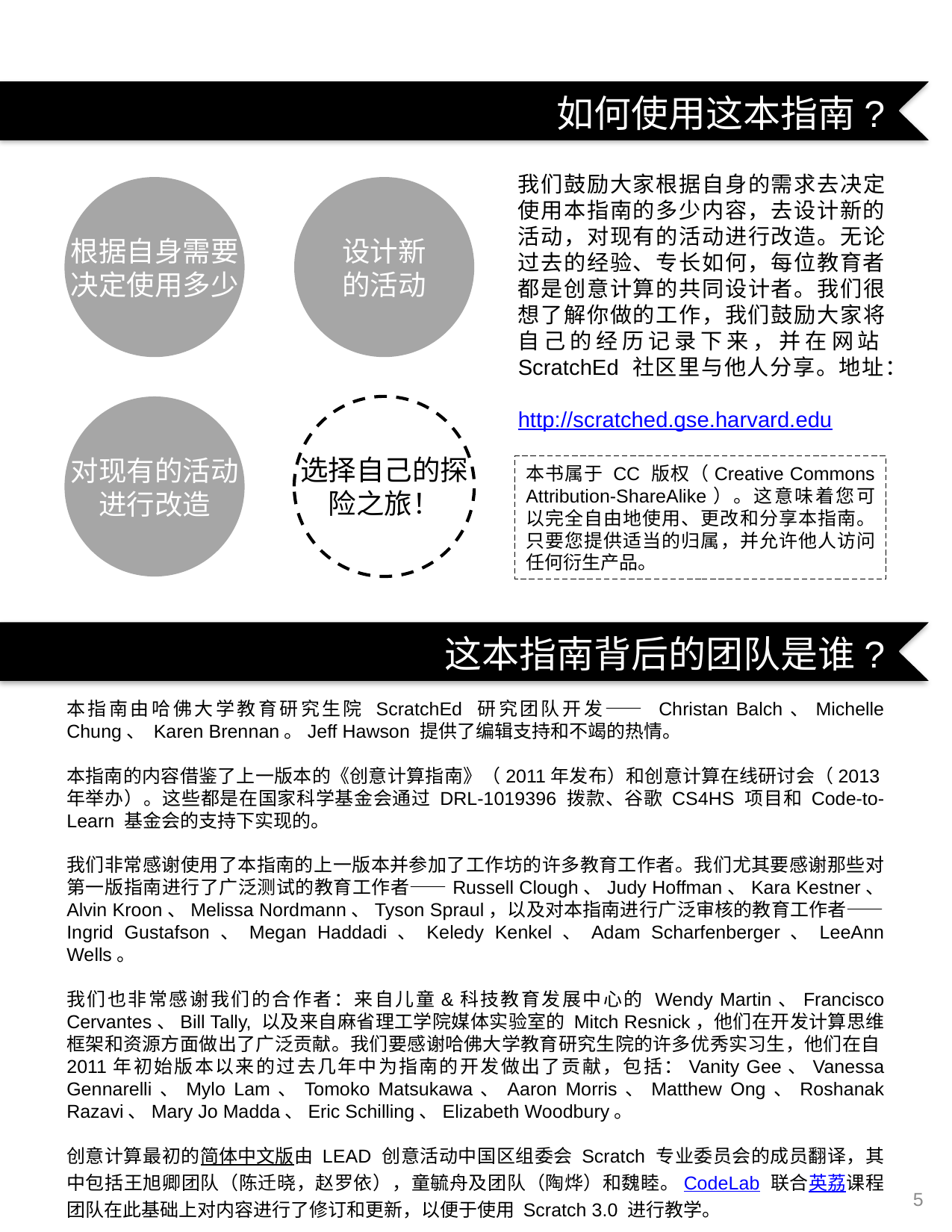

如何使用这本指南?
我们鼓励大家根据自身的需求去决定使用本指南的多少内容，去设计新的活动，对现有的活动进行改造。无论过去的经验、专长如何，每位教育者都是创意计算的共同设计者。我们很想了解你做的工作，我们鼓励大家将自己的经历记录下来，并在网站ScratchEd 社区里与他人分享。地址：
http://scratched.gse.harvard.edu
本书属于 CC 版权（Creative Commons Attribution-ShareAlike）。这意味着您可以完全自由地使用、更改和分享本指南。只要您提供适当的归属，并允许他人访问任何衍生产品。

设计新
的活动

根据自身需要决定使用多少

选择自己的探险之旅！

对现有的活动进行改造

这本指南背后的团队是谁?
本指南由哈佛大学教育研究生院 ScratchEd 研究团队开发—— Christan Balch、Michelle Chung、 Karen Brennan。Jeff Hawson 提供了编辑支持和不竭的热情。

本指南的内容借鉴了上一版本的《创意计算指南》（2011年发布）和创意计算在线研讨会（2013年举办）。这些都是在国家科学基金会通过 DRL-1019396 拨款、谷歌 CS4HS 项目和 Code-to-Learn 基金会的支持下实现的。

我们非常感谢使用了本指南的上一版本并参加了工作坊的许多教育工作者。我们尤其要感谢那些对第一版指南进行了广泛测试的教育工作者——Russell Clough、Judy Hoffman、Kara Kestner、 Alvin Kroon、Melissa Nordmann、Tyson Spraul，以及对本指南进行广泛审核的教育工作者—— Ingrid Gustafson、Megan Haddadi、Keledy Kenkel、Adam Scharfenberger、LeeAnn Wells。

我们也非常感谢我们的合作者：来自儿童&科技教育发展中心的 Wendy Martin、Francisco Cervantes、Bill Tally, 以及来自麻省理工学院媒体实验室的 Mitch Resnick，他们在开发计算思维框架和资源方面做出了广泛贡献。我们要感谢哈佛大学教育研究生院的许多优秀实习生，他们在自2011年初始版本以来的过去几年中为指南的开发做出了贡献，包括：Vanity Gee、Vanessa Gennarelli、Mylo Lam、Tomoko Matsukawa、Aaron Morris、Matthew Ong、Roshanak Razavi、Mary Jo Madda、Eric Schilling、Elizabeth Woodbury。

创意计算最初的简体中文版由 LEAD 创意活动中国区组委会 Scratch 专业委员会的成员翻译，其中包括王旭卿团队（陈迁晓，赵罗依），童毓舟及团队（陶烨）和魏睦。CodeLab 联合英荔课程团队在此基础上对内容进行了修订和更新，以便于使用 Scratch 3.0 进行教学。
5